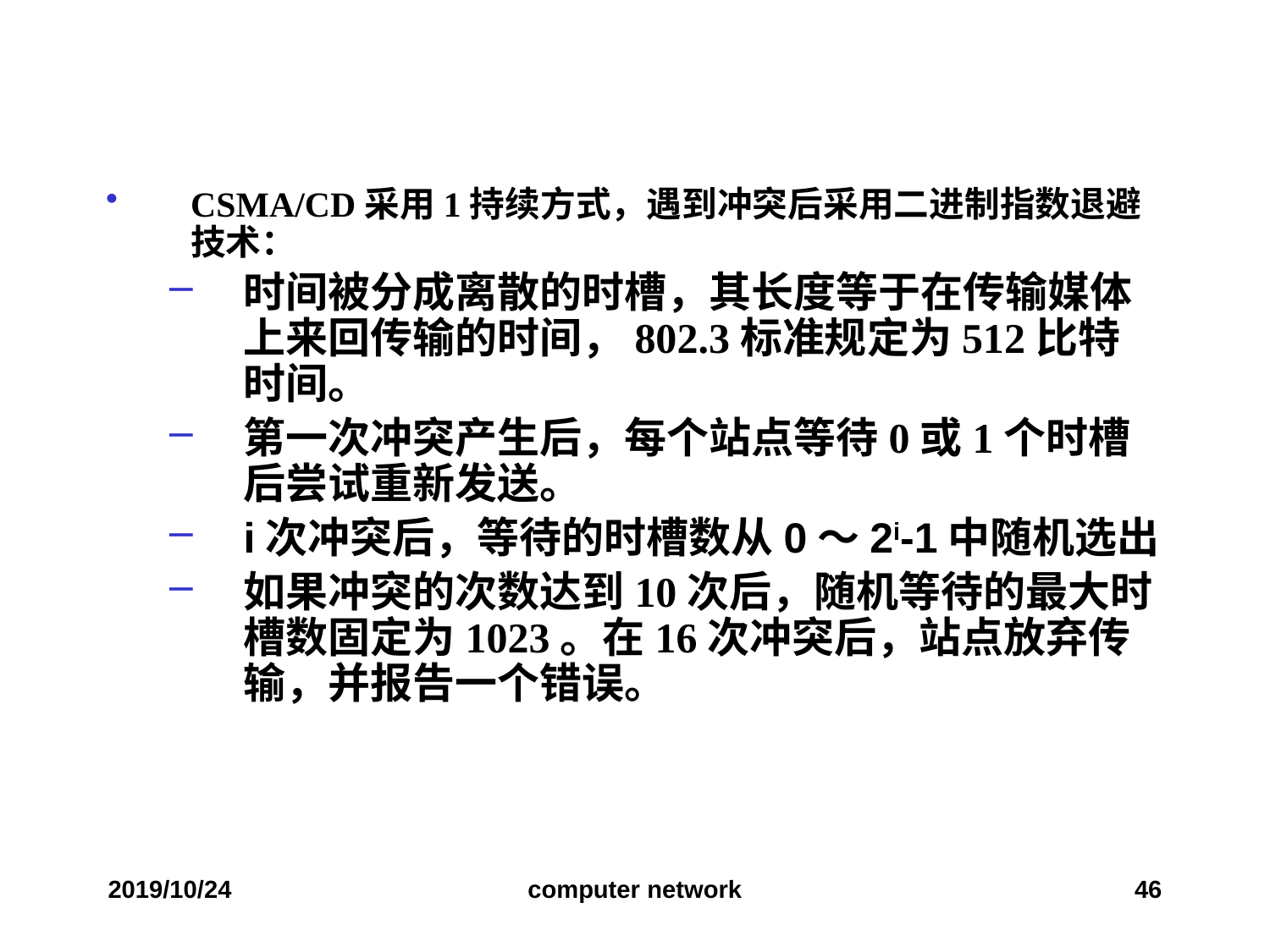

CSMA/CD采用1持续方式，遇到冲突后采用二进制指数退避技术：
时间被分成离散的时槽，其长度等于在传输媒体上来回传输的时间，802.3标准规定为512比特时间。
第一次冲突产生后，每个站点等待0或1个时槽后尝试重新发送。
i次冲突后，等待的时槽数从0～2i-1中随机选出
如果冲突的次数达到10次后，随机等待的最大时槽数固定为1023。在16次冲突后，站点放弃传输，并报告一个错误。
2019/10/24
computer network
46